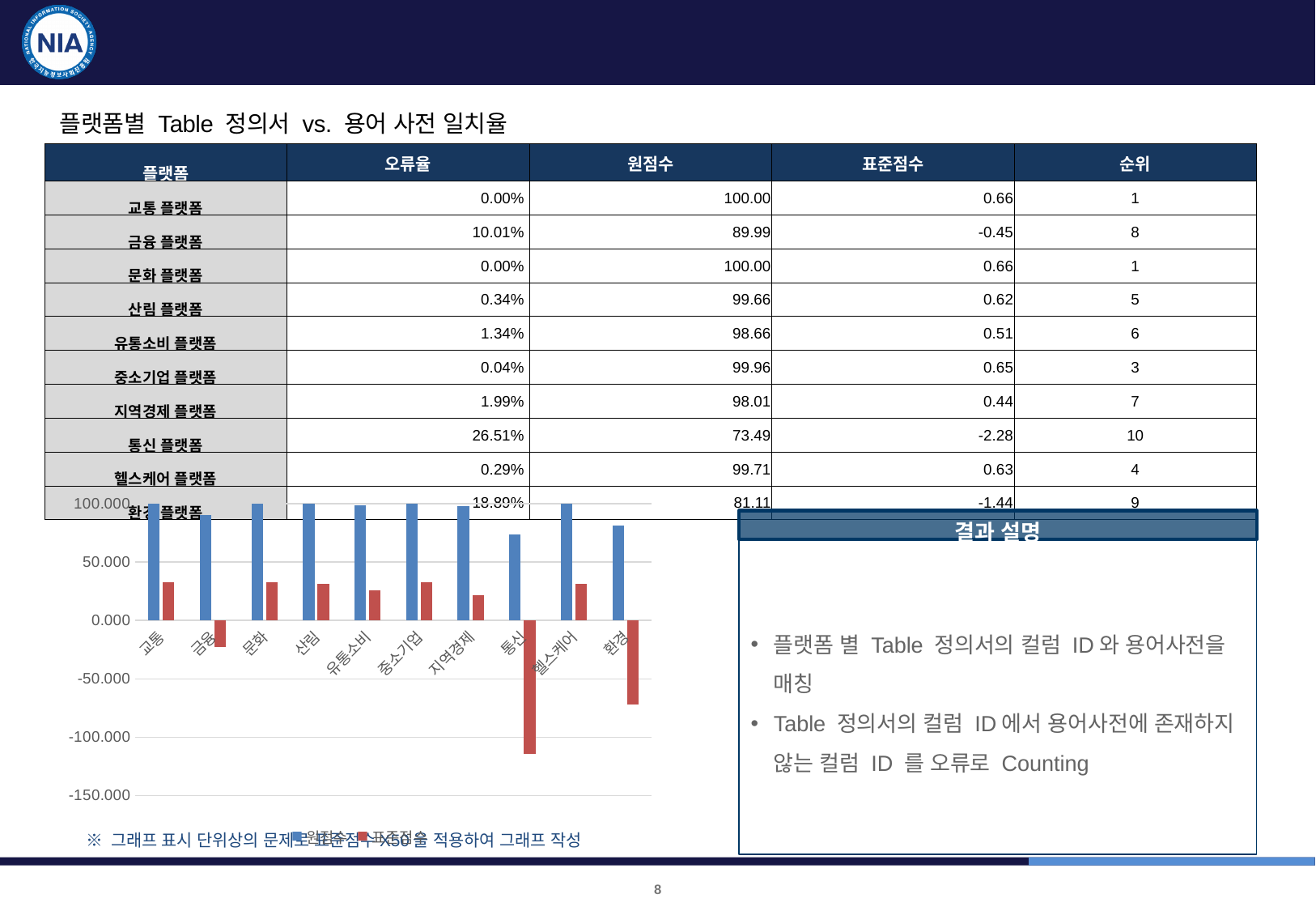

표준화 적용 점검(4차) 및 표준사전 제작
표준화 사전 적용 점검 결과(4차)
플랫폼별 Table 정의서 vs. 용어 사전 일치율
| 플랫폼 | 오류율 | 원점수 | 표준점수 | 순위 |
| --- | --- | --- | --- | --- |
| 교통 플랫폼 | 0.00% | 100.00 | 0.66 | 1 |
| 금융 플랫폼 | 10.01% | 89.99 | -0.45 | 8 |
| 문화 플랫폼 | 0.00% | 100.00 | 0.66 | 1 |
| 산림 플랫폼 | 0.34% | 99.66 | 0.62 | 5 |
| 유통소비 플랫폼 | 1.34% | 98.66 | 0.51 | 6 |
| 중소기업 플랫폼 | 0.04% | 99.96 | 0.65 | 3 |
| 지역경제 플랫폼 | 1.99% | 98.01 | 0.44 | 7 |
| 통신 플랫폼 | 26.51% | 73.49 | -2.28 | 10 |
| 헬스케어 플랫폼 | 0.29% | 99.71 | 0.63 | 4 |
| 환경 플랫폼 | 18.89% | 81.11 | -1.44 | 9 |

### Chart

| Category | 원점수 | 표준점수 |
|---|---|---|
| 교통 | 100.0 | 32.9483627019895 |
| 금융 | 89.99 | -22.566384082544236 |
| 문화 | 100.0 | 32.9483627019895 |
| 산림 | 99.66 | 31.062746927090235 |
| 유통소비 | 98.66 | 25.51681817738657 |
| 중소기업 | 99.96 | 32.72652555200132 |
| 지역경제 | 98.01 | 21.91196449007923 |
| 통신 | 73.49 | -114.07420845265474 |
| 헬스케어 | 99.71 | 31.340043364575404 |
| 환경 | 81.11 | -71.81423137991277 |
결과 설명
플랫폼 별 Table 정의서의 컬럼 ID와 용어사전을 매칭
Table 정의서의 컬럼 ID에서 용어사전에 존재하지 않는 컬럼 ID 를 오류로 Counting
※ 그래프 표시 단위상의 문제로 표준점수X50을 적용하여 그래프 작성